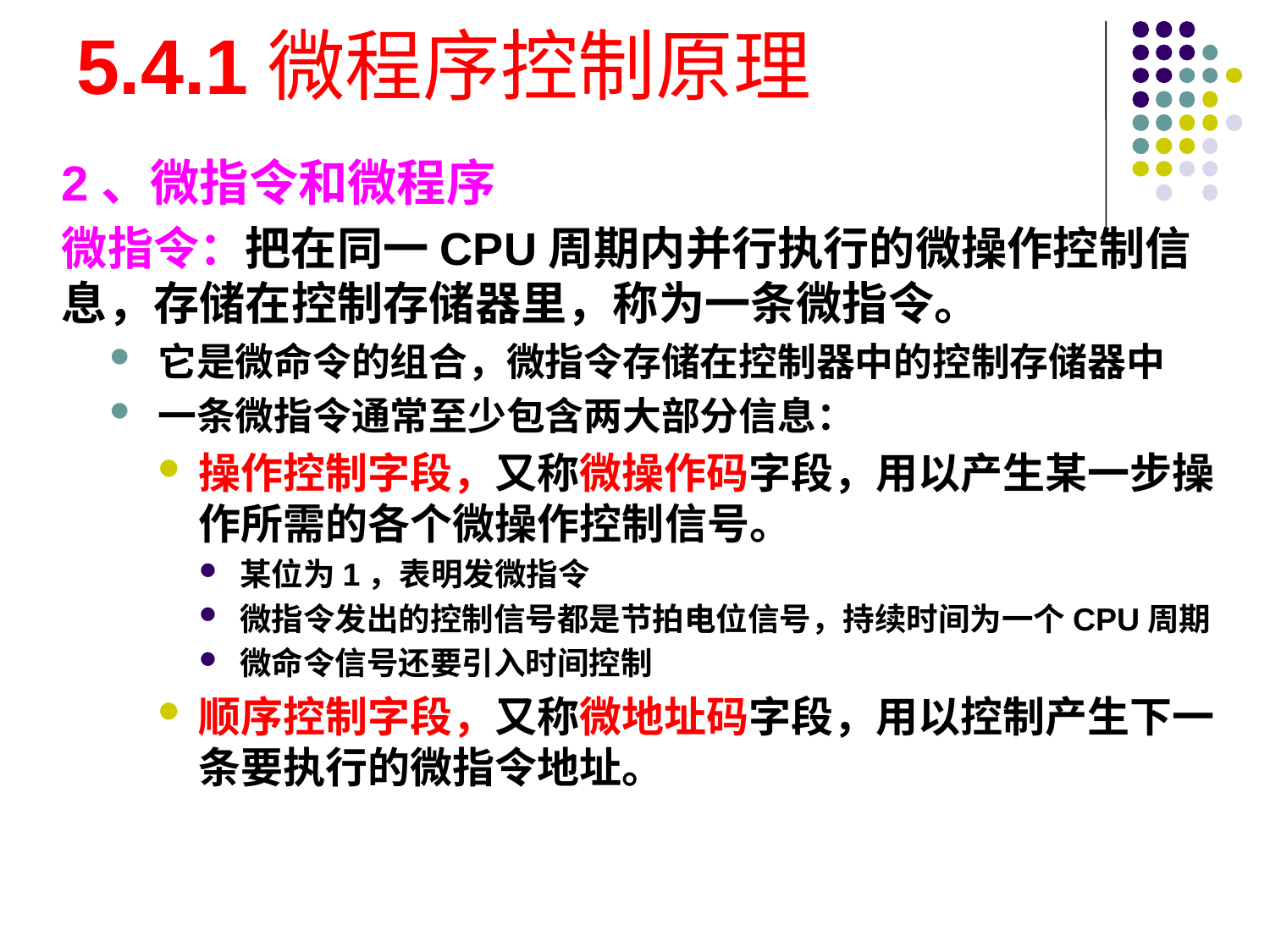

# 5.4.1微程序控制原理
2、微指令和微程序
微指令：把在同一CPU周期内并行执行的微操作控制信息，存储在控制存储器里，称为一条微指令。
它是微命令的组合，微指令存储在控制器中的控制存储器中
一条微指令通常至少包含两大部分信息：
操作控制字段，又称微操作码字段，用以产生某一步操作所需的各个微操作控制信号。
某位为1，表明发微指令
微指令发出的控制信号都是节拍电位信号，持续时间为一个CPU周期
微命令信号还要引入时间控制
顺序控制字段，又称微地址码字段，用以控制产生下一条要执行的微指令地址。
47